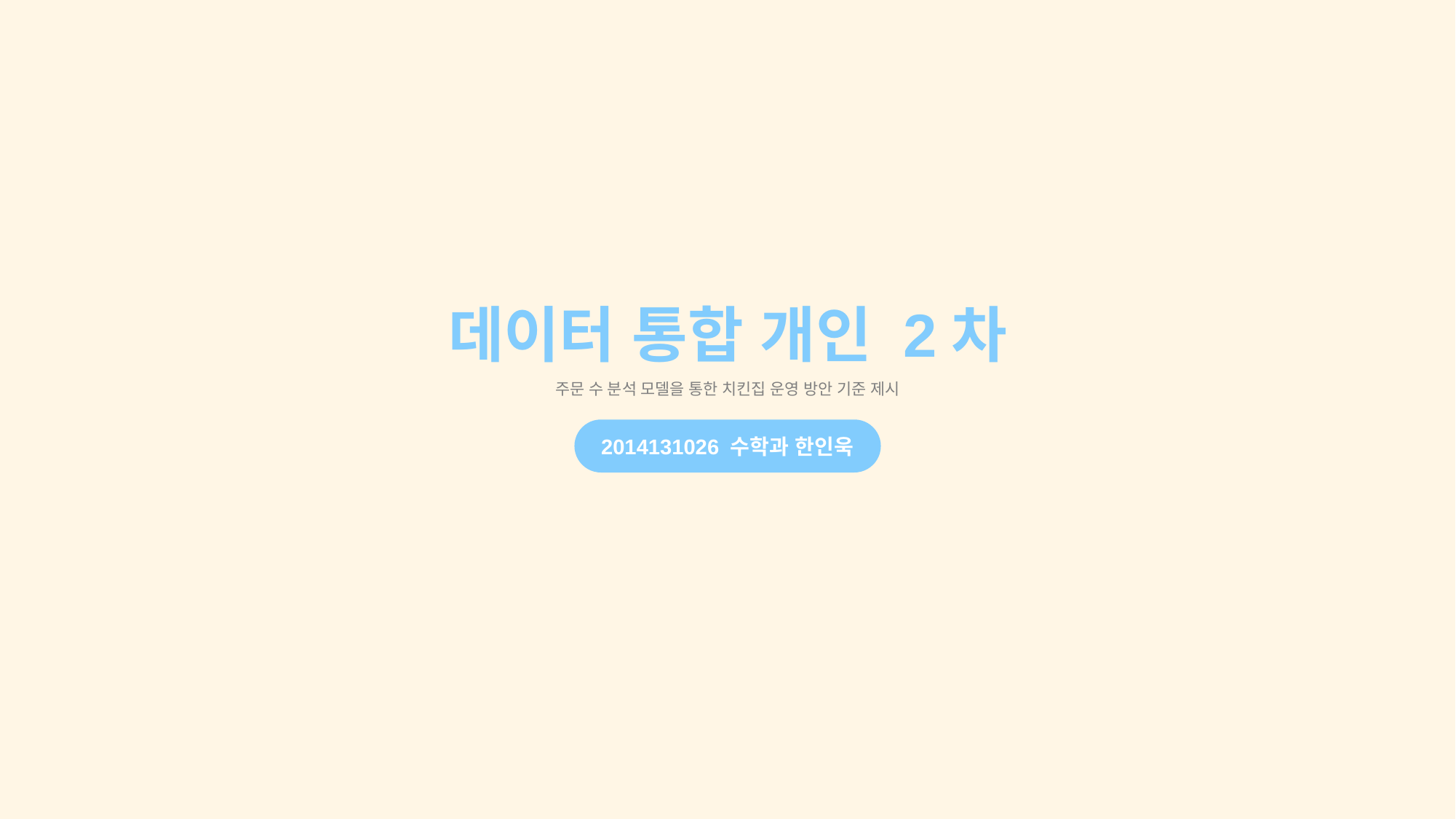

데이터 통합 개인 2차
주문 수 분석 모델을 통한 치킨집 운영 방안 기준 제시
2014131026 수학과 한인욱